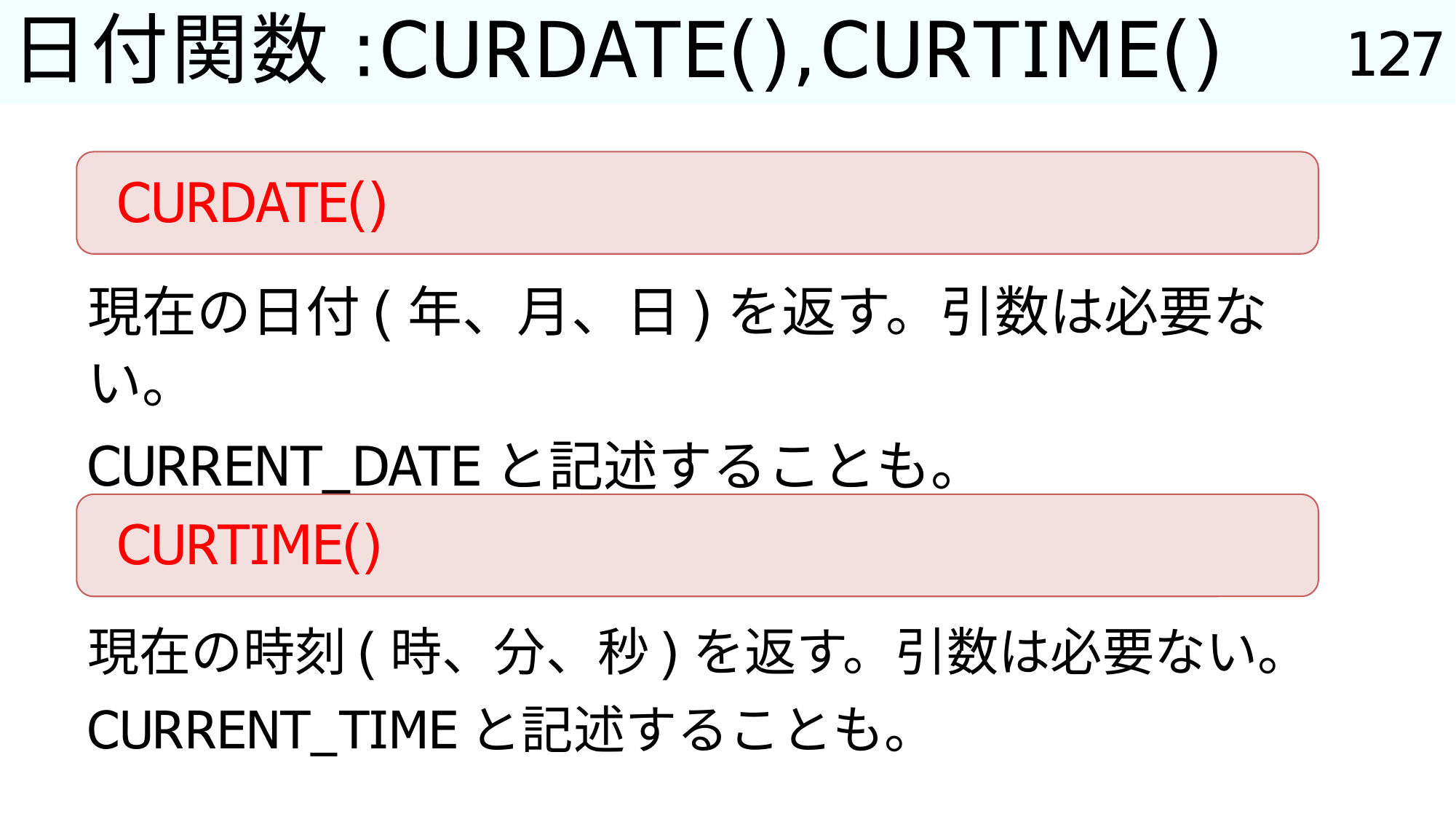

127
# 日付関数:CURDATE(),CURTIME()

CURDATE()
現在の日付(年、月、日)を返す。引数は必要ない。
CURRENT_DATEと記述することも。

CURTIME()
現在の時刻(時、分、秒)を返す。引数は必要ない。
CURRENT_TIMEと記述することも。